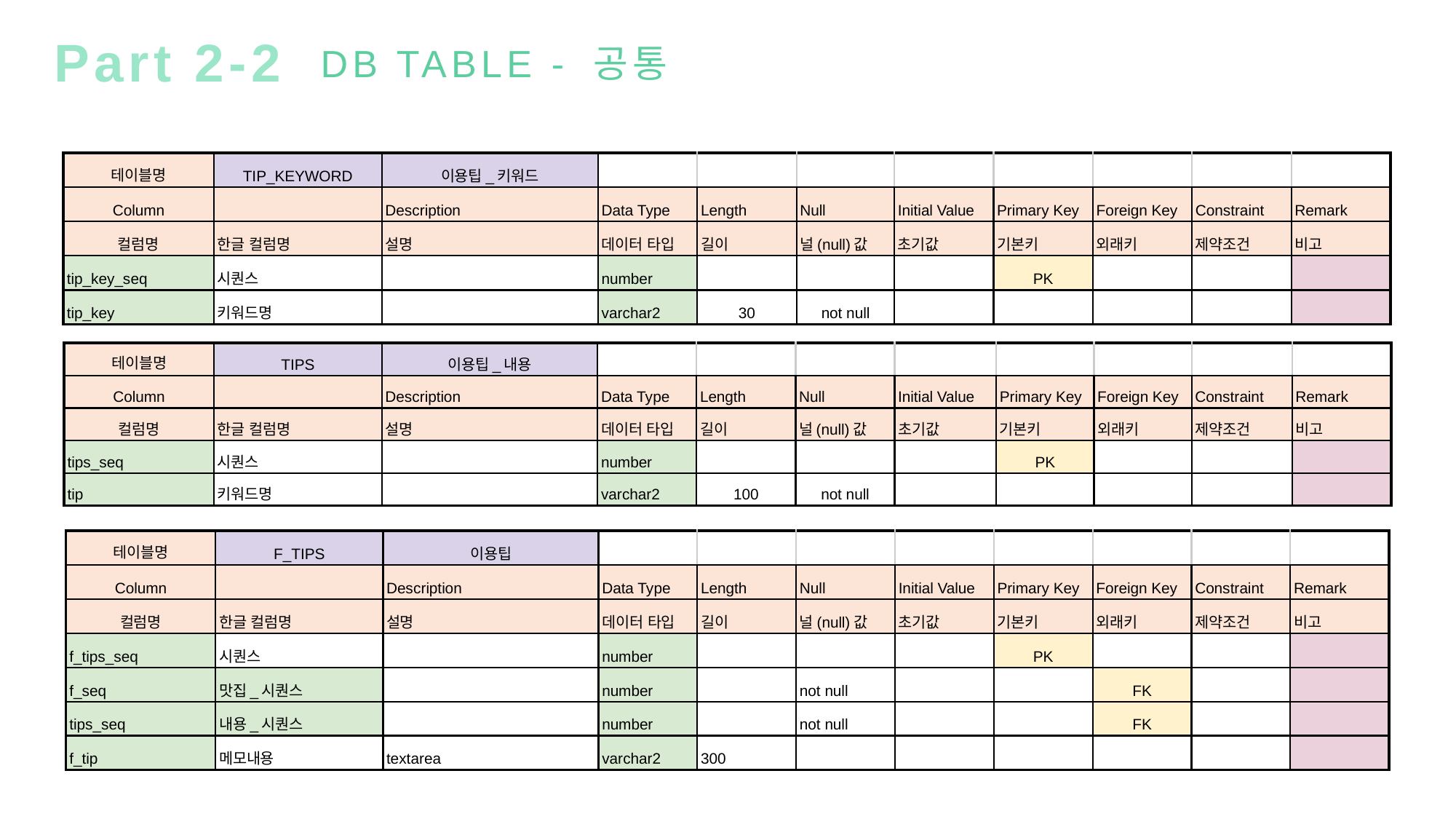

Part 2-2
DB TABLE - 공통
| 테이블명 | TIP\_KEYWORD | 이용팁\_키워드 |  |  |  |  |  |  |  |  |
| --- | --- | --- | --- | --- | --- | --- | --- | --- | --- | --- |
| Column |  | Description | Data Type | Length | Null | Initial Value | Primary Key | Foreign Key | Constraint | Remark |
| 컬럼명 | 한글 컬럼명 | 설명 | 데이터 타입 | 길이 | 널(null)값 | 초기값 | 기본키 | 외래키 | 제약조건 | 비고 |
| tip\_key\_seq | 시퀀스 |  | number |  |  |  | PK |  |  |  |
| tip\_key | 키워드명 |  | varchar2 | 30 | not null |  |  |  |  |  |
| 테이블명 | TIPS | 이용팁\_내용 |  |  |  |  |  |  |  |  |
| --- | --- | --- | --- | --- | --- | --- | --- | --- | --- | --- |
| Column |  | Description | Data Type | Length | Null | Initial Value | Primary Key | Foreign Key | Constraint | Remark |
| 컬럼명 | 한글 컬럼명 | 설명 | 데이터 타입 | 길이 | 널(null)값 | 초기값 | 기본키 | 외래키 | 제약조건 | 비고 |
| tips\_seq | 시퀀스 |  | number |  |  |  | PK |  |  |  |
| tip | 키워드명 |  | varchar2 | 100 | not null |  |  |  |  |  |
| 테이블명 | F\_TIPS | 이용팁 |  |  |  |  |  |  |  |  |
| --- | --- | --- | --- | --- | --- | --- | --- | --- | --- | --- |
| Column |  | Description | Data Type | Length | Null | Initial Value | Primary Key | Foreign Key | Constraint | Remark |
| 컬럼명 | 한글 컬럼명 | 설명 | 데이터 타입 | 길이 | 널(null)값 | 초기값 | 기본키 | 외래키 | 제약조건 | 비고 |
| f\_tips\_seq | 시퀀스 |  | number |  |  |  | PK |  |  |  |
| f\_seq | 맛집\_시퀀스 |  | number |  | not null |  |  | FK |  |  |
| tips\_seq | 내용\_시퀀스 |  | number |  | not null |  |  | FK |  |  |
| f\_tip | 메모내용 | textarea | varchar2 | 300 |  |  |  |  |  |  |